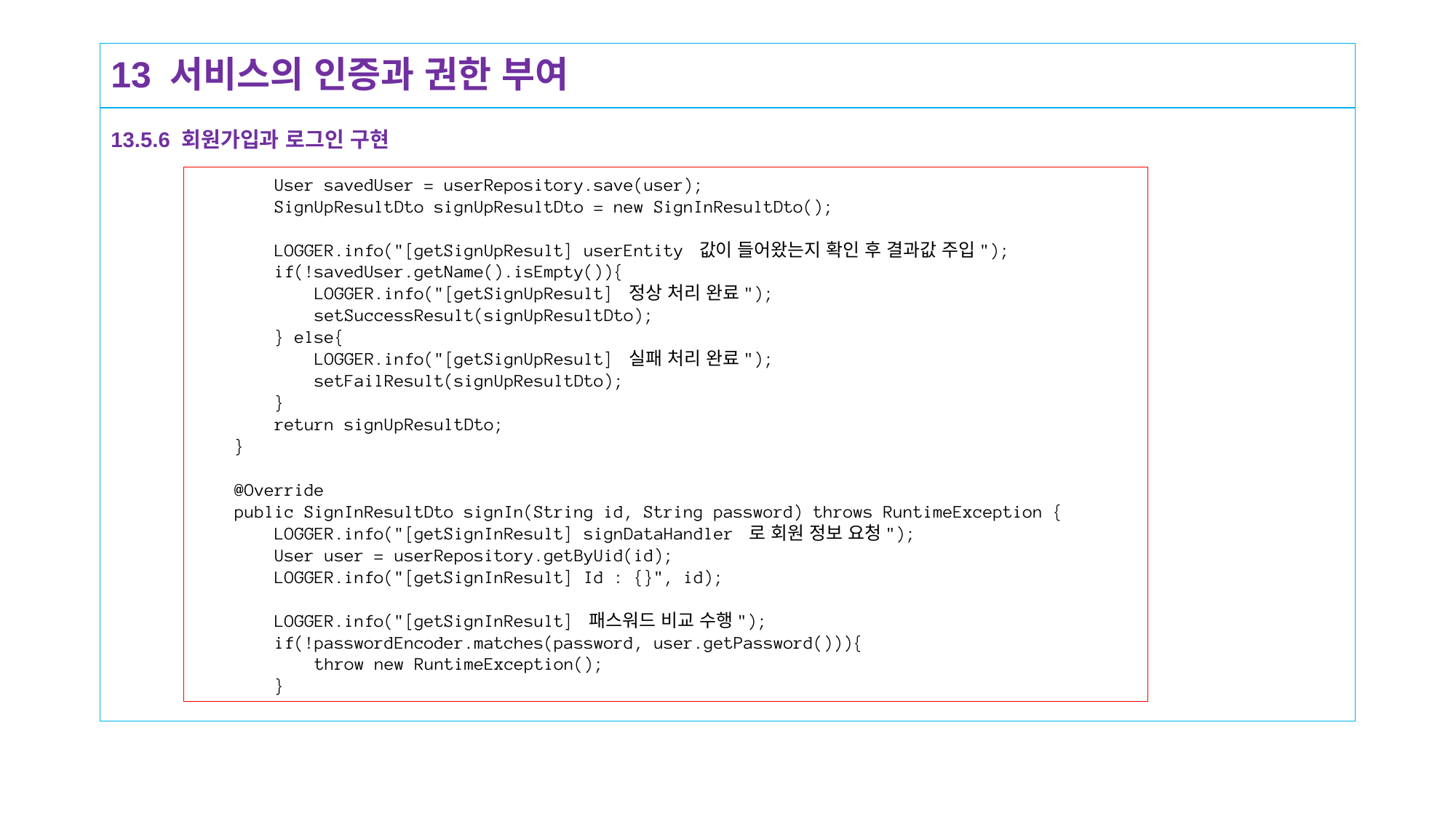

# 13 서비스의 인증과 권한 부여
13.5.6 회원가입과 로그인 구현
        User savedUser = userRepository.save(user);
        SignUpResultDto signUpResultDto = new SignInResultDto();

        LOGGER.info("[getSignUpResult] userEntity 값이 들어왔는지 확인 후 결과값 주입");
        if(!savedUser.getName().isEmpty()){
            LOGGER.info("[getSignUpResult] 정상 처리 완료");
            setSuccessResult(signUpResultDto);
        } else{
            LOGGER.info("[getSignUpResult] 실패 처리 완료");
            setFailResult(signUpResultDto);
        }
        return signUpResultDto;
    }

    @Override
    public SignInResultDto signIn(String id, String password) throws RuntimeException {
        LOGGER.info("[getSignInResult] signDataHandler 로 회원 정보 요청");
        User user = userRepository.getByUid(id);
        LOGGER.info("[getSignInResult] Id : {}", id);

        LOGGER.info("[getSignInResult] 패스워드 비교 수행");
        if(!passwordEncoder.matches(password, user.getPassword())){
            throw new RuntimeException();
        }